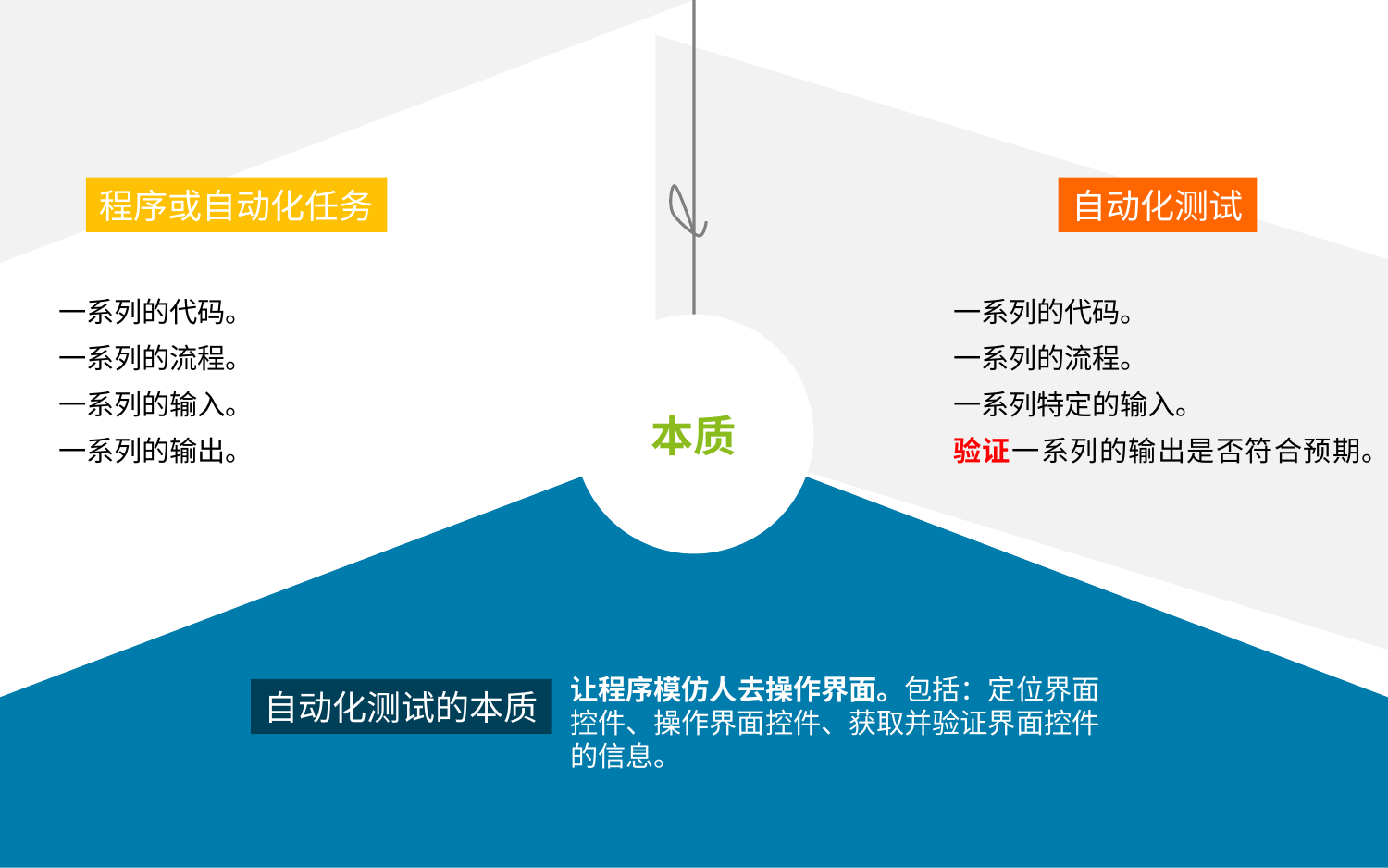

程序或自动化任务

一系列的代码。
一系列的流程。
一系列的输入。
一系列的输出。
自动化测试

一系列的代码。
一系列的流程。
一系列特定的输入。
验证一系列的输出是否符合预期。

本质
让程序模仿人去操作界面。包括：定位界面控件、操作界面控件、获取并验证界面控件的信息。
自动化测试的本质